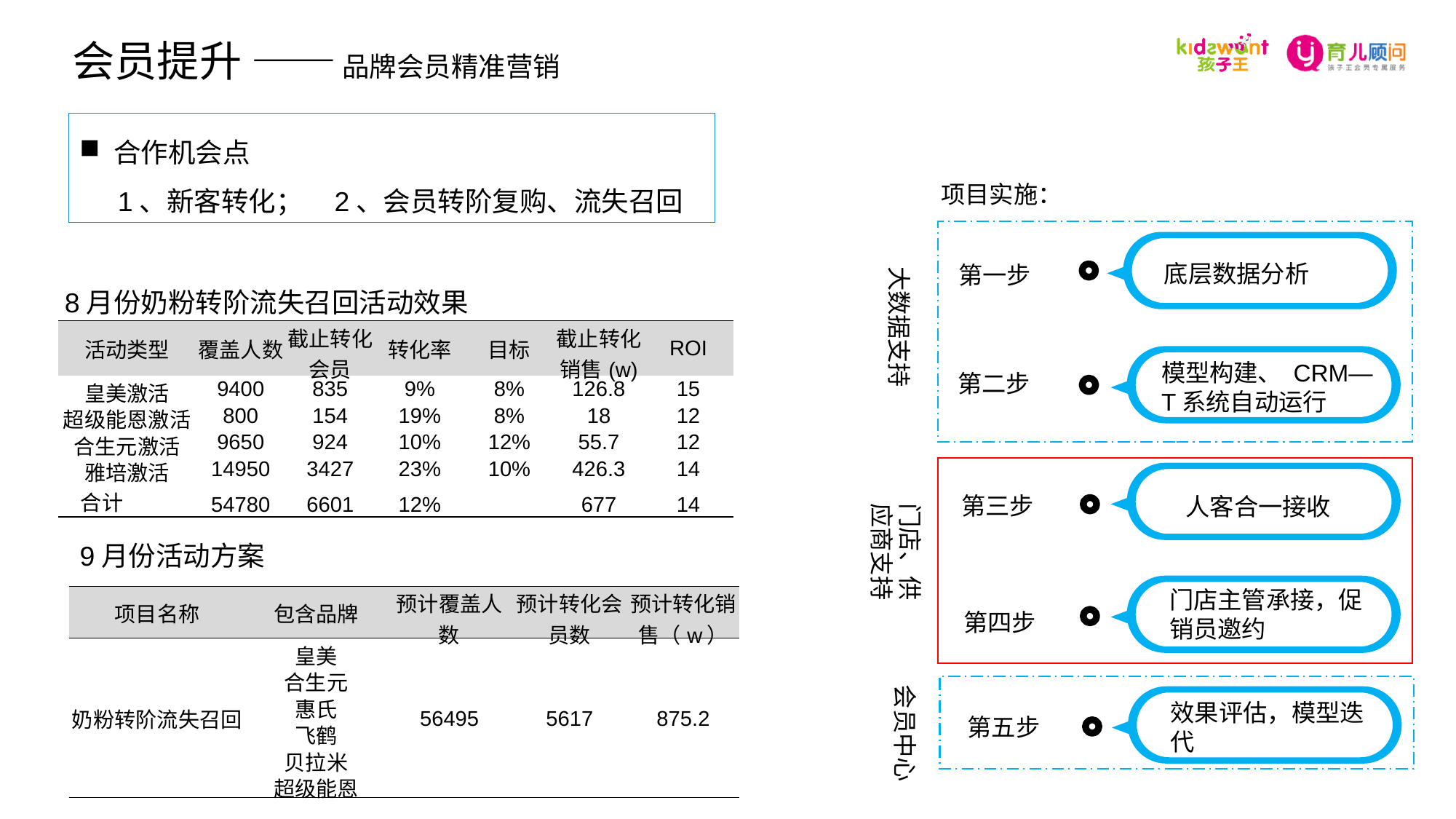

会员提升 —— 品牌会员精准营销
合作机会点
     1、新客转化；    2、会员转阶复购、流失召回
项目实施：

底层数据分析
第一步
大数据支持

8月份奶粉转阶流失召回活动效果
| 活动类型 | 覆盖人数 | 截止转化会员 | 转化率 | 目标 | 截止转化销售(w) | ROI |
| --- | --- | --- | --- | --- | --- | --- |
| 皇美激活 | 9400 | 835 | 9% | 8% | 126.8 | 15 |
| 超级能恩激活 | 800 | 154 | 19% | 8% | 18 | 12 |
| 合生元激活 | 9650 | 924 | 10% | 12% | 55.7 | 12 |
| 雅培激活 | 14950 | 3427 | 23% | 10% | 426.3 | 14 |
| 合计 | 54780 | 6601 | 12% |  | 677 | 14 |

模型构建、 CRM—T系统自动运行
第二步

人客合一接收
第三步
门店、供应商支持

9月份活动方案

门店主管承接，促销员邀约
| 项目名称 | 包含品牌 | 预计覆盖人数 | 预计转化会员数 | 预计转化销售（w） |
| --- | --- | --- | --- | --- |
| 奶粉转阶流失召回 | 皇美 | 56495 | 5617 | 875.2 |
|  | 合生元 |  |  |  |
|  | 惠氏 |  |  |  |
|  | 飞鹤 |  |  |  |
|  | 贝拉米 |  |  |  |
|  | 超级能恩 |  |  |  |
第四步

会员中心

效果评估，模型迭代
第五步